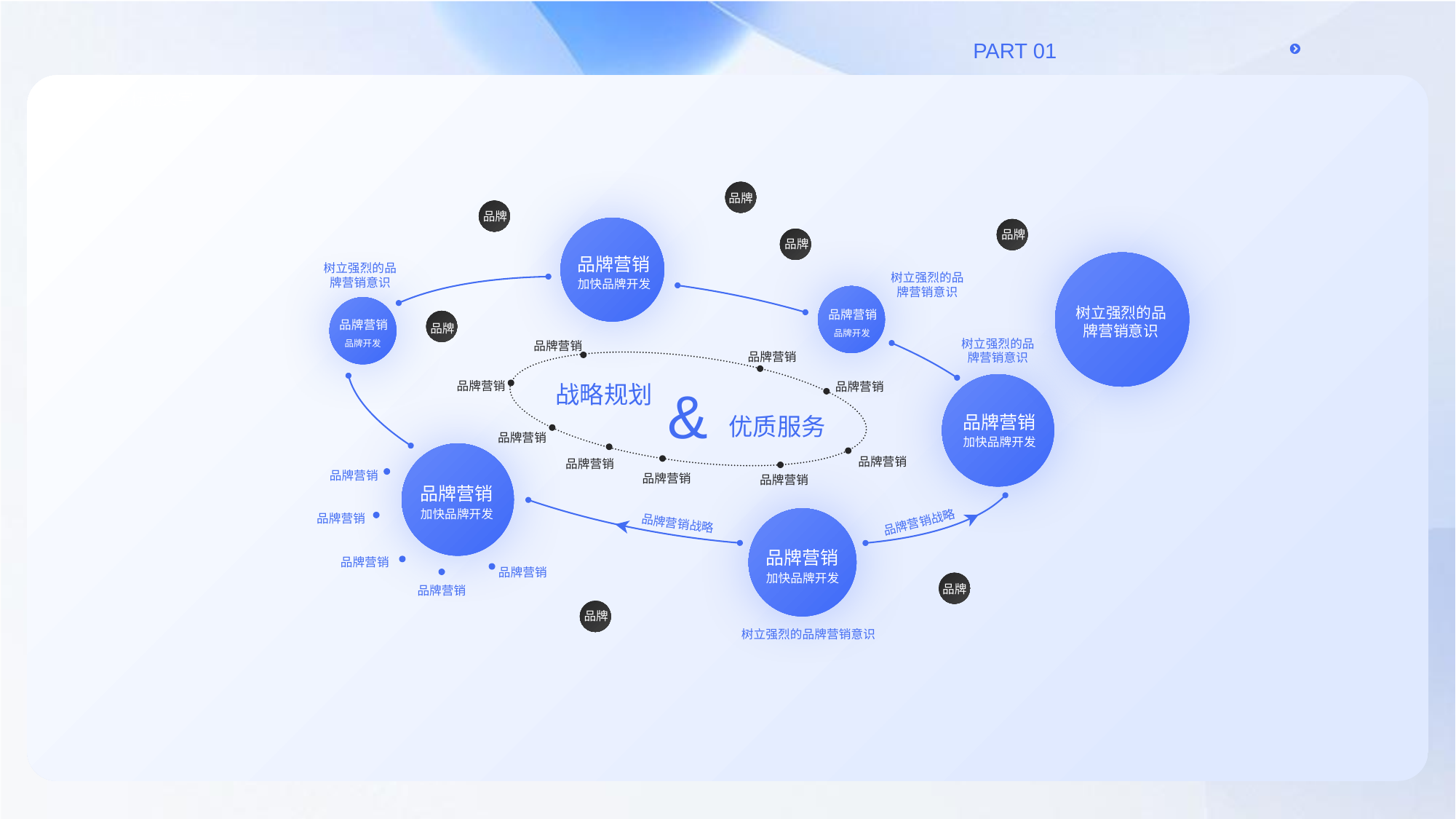

品牌

品牌

品牌

品牌
品牌营销

树立强烈的品牌营销意识
树立强烈的品牌营销意识
加快品牌开发

树立强烈的品牌营销意识
品牌营销

品牌营销
品牌
品牌开发
树立强烈的品牌营销意识
品牌开发
品牌营销
品牌营销

&
品牌营销
品牌营销
战略规划

品牌营销
优质服务

品牌营销
加快品牌开发

品牌营销
品牌营销

品牌营销
品牌营销
品牌营销

品牌营销
加快品牌开发
品牌营销

品牌营销战略

品牌营销战略

品牌营销
品牌营销

品牌营销

加快品牌开发

品牌
品牌营销

品牌
树立强烈的品牌营销意识